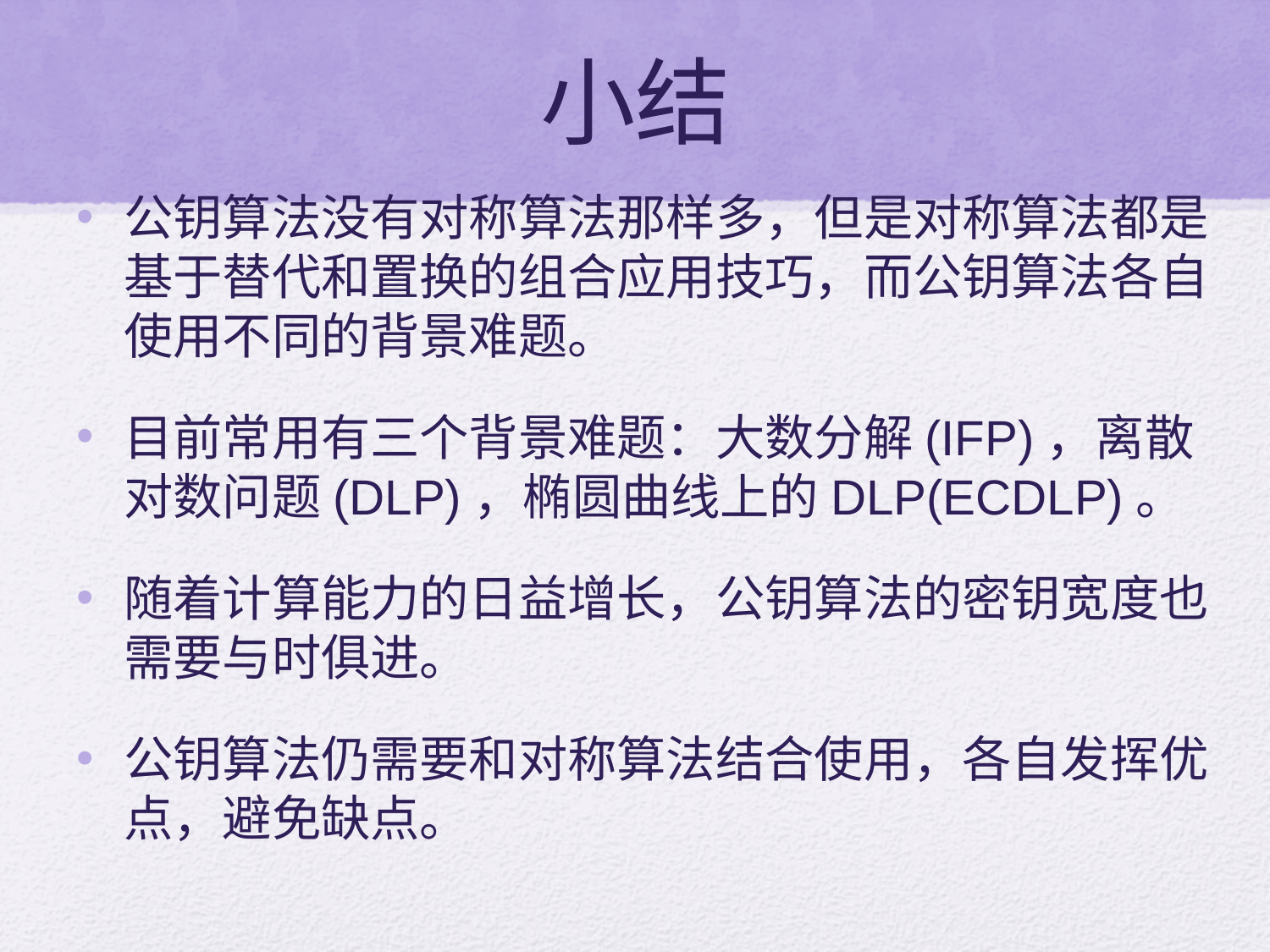

# 小结
公钥算法没有对称算法那样多，但是对称算法都是基于替代和置换的组合应用技巧，而公钥算法各自使用不同的背景难题。
目前常用有三个背景难题：大数分解(IFP)，离散对数问题(DLP)，椭圆曲线上的DLP(ECDLP)。
随着计算能力的日益增长，公钥算法的密钥宽度也需要与时俱进。
公钥算法仍需要和对称算法结合使用，各自发挥优点，避免缺点。